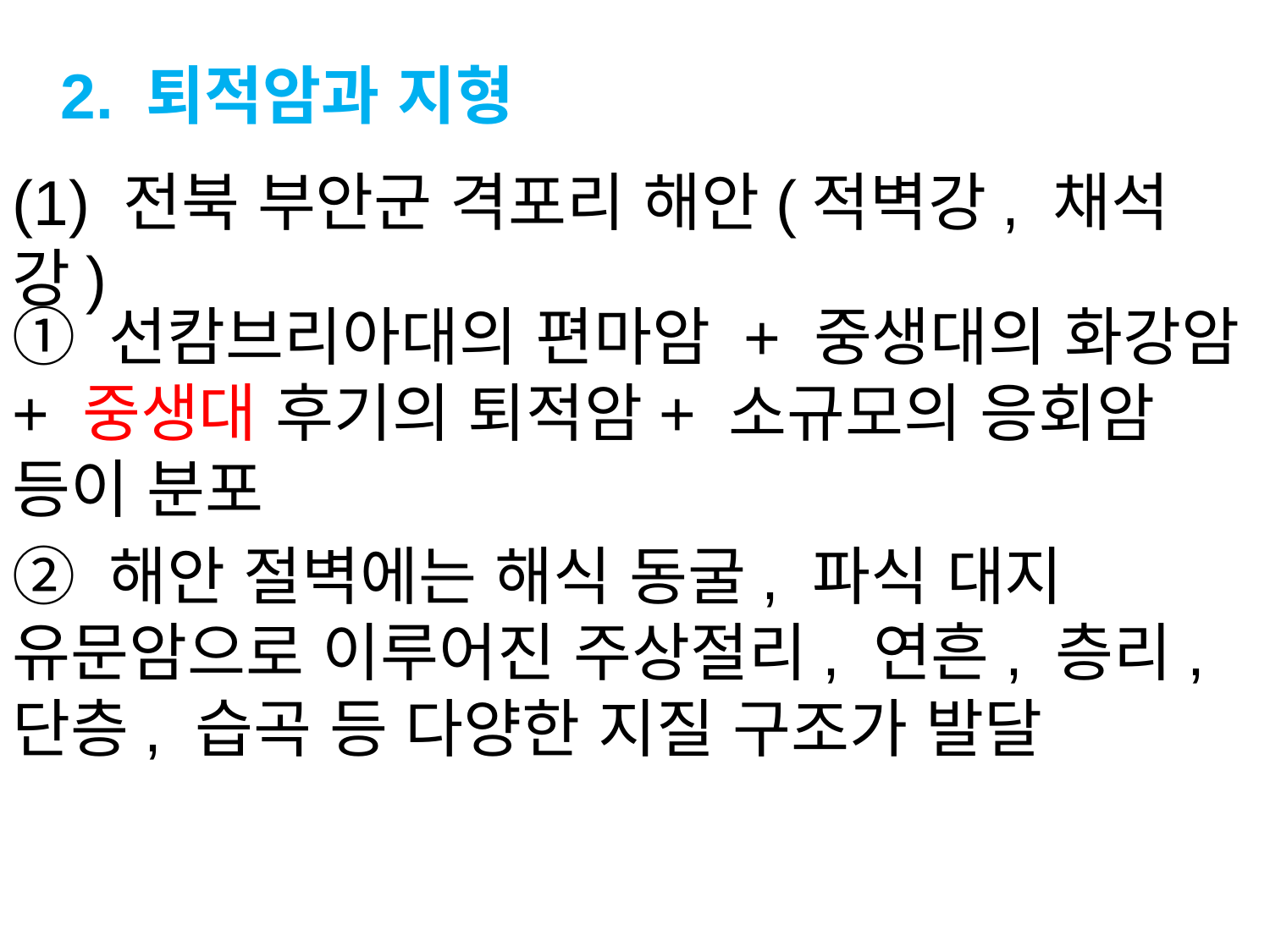

2. 퇴적암과 지형
(1) 전북 부안군 격포리 해안(적벽강, 채석강)
① 선캄브리아대의 편마암 + 중생대의 화강암 + 중생대 후기의 퇴적암+ 소규모의 응회암 등이 분포
② 해안 절벽에는 해식 동굴, 파식 대지
유문암으로 이루어진 주상절리, 연흔, 층리, 단층, 습곡 등 다양한 지질 구조가 발달